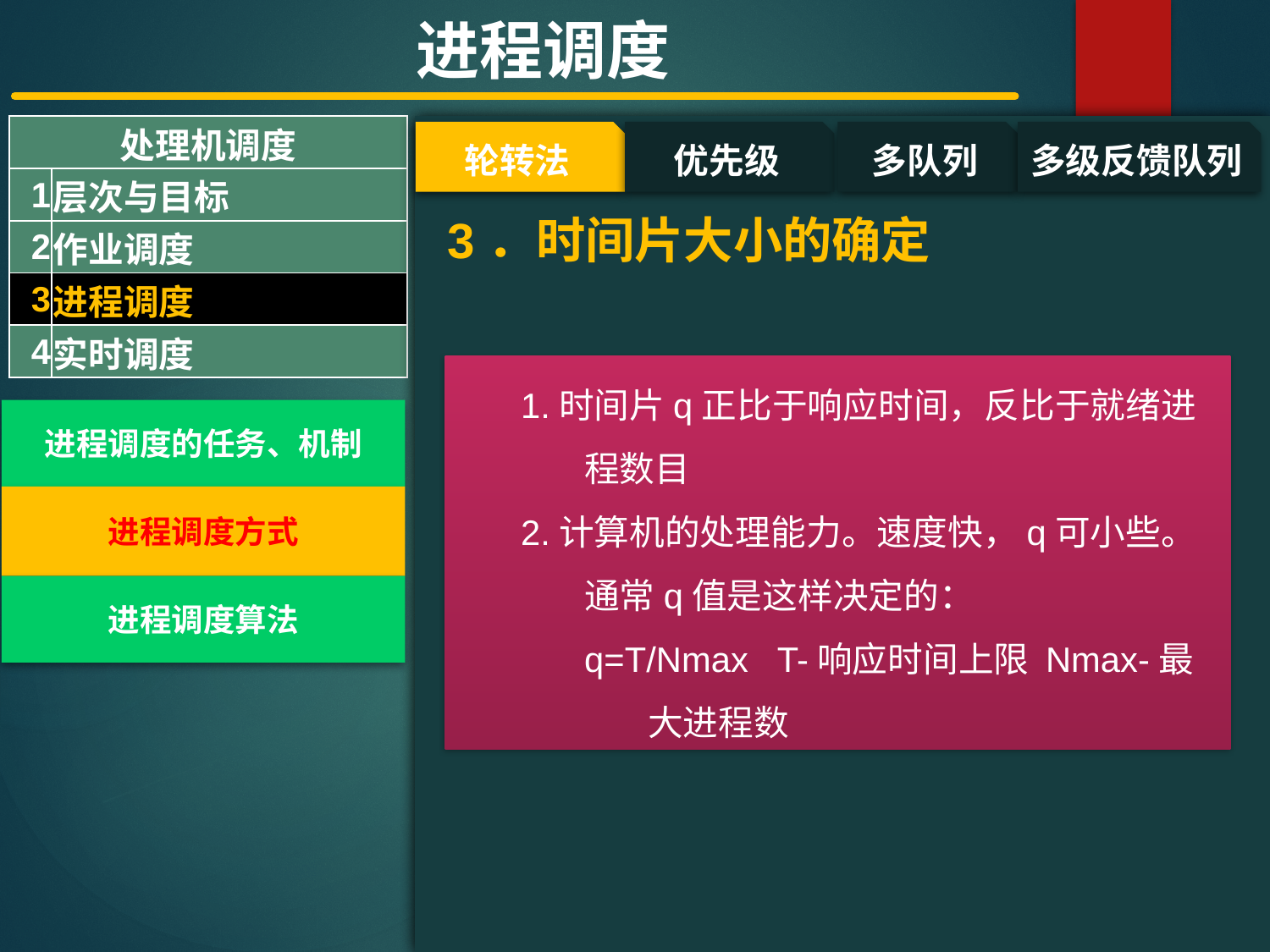

进程调度
| 处理机调度 |  |
| --- | --- |
| 1 | 层次与目标 |
| 2 | 作业调度 |
| 3 | 进程调度 |
| 4 | 实时调度 |
#
轮转法
优先级
多队列
多级反馈队列
3．时间片大小的确定
1.时间片q正比于响应时间，反比于就绪进程数目
2.计算机的处理能力。速度快，q可小些。通常q值是这样决定的：
q=T/Nmax   T-响应时间上限 Nmax-最大进程数
进程调度的任务、机制
进程调度方式
进程调度算法